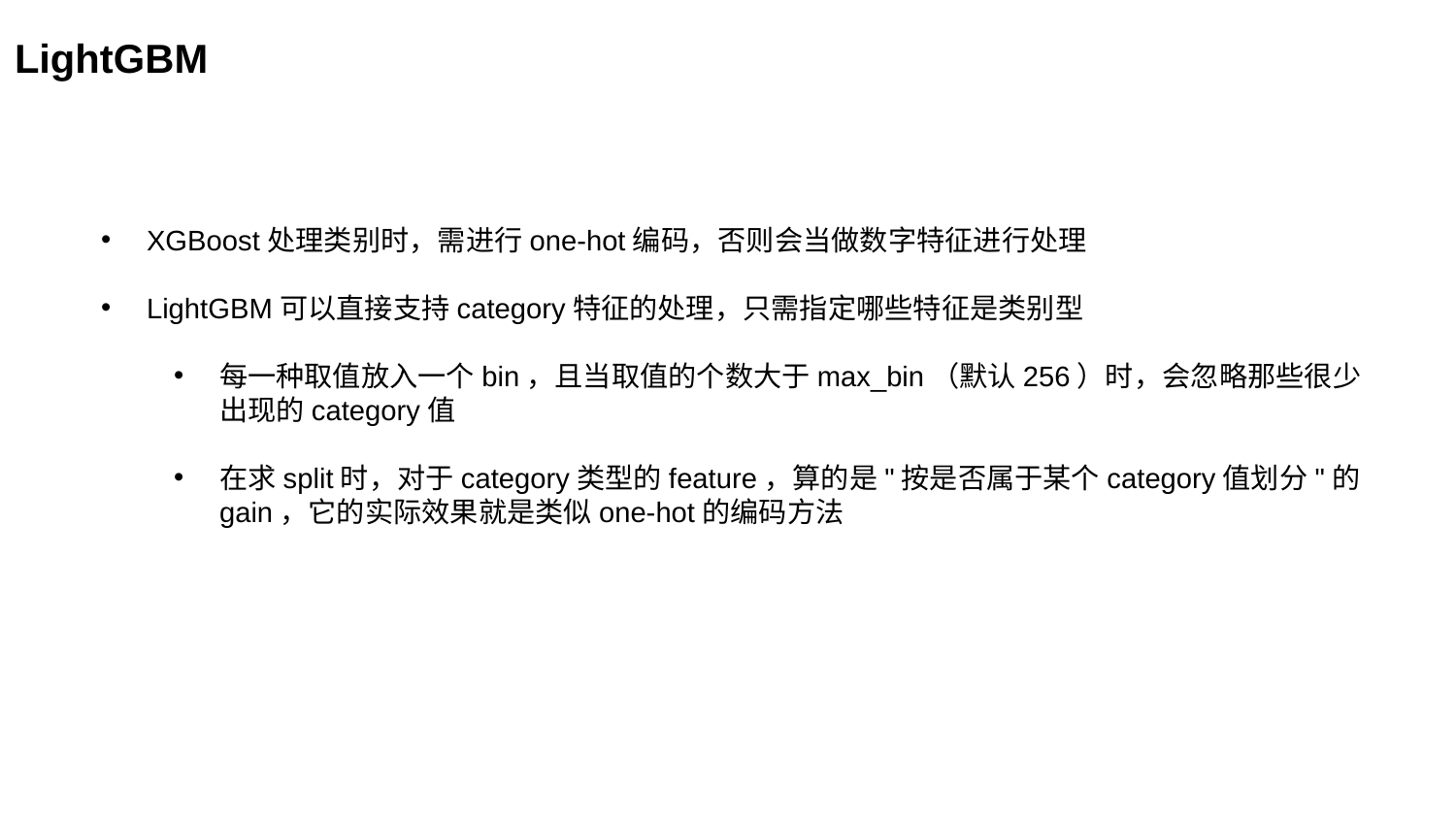

LightGBM
XGBoost处理类别时，需进行one-hot编码，否则会当做数字特征进行处理

LightGBM可以直接支持category特征的处理，只需指定哪些特征是类别型

每一种取值放入一个bin，且当取值的个数大于max_bin（默认256）时，会忽略那些很少出现的category值

在求split时，对于category类型的feature，算的是"按是否属于某个category值划分"的gain，它的实际效果就是类似one-hot的编码方法